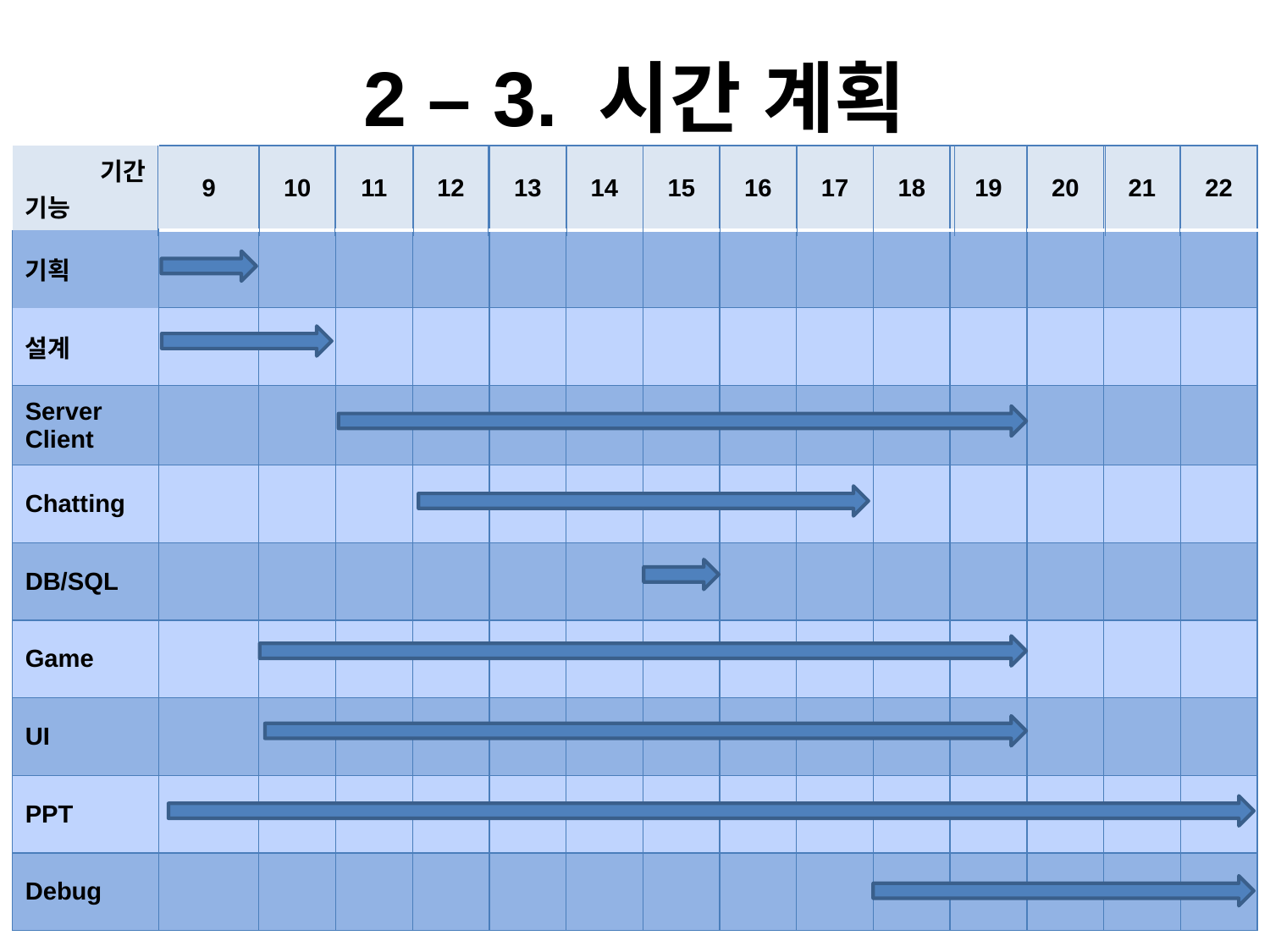

# 2 – 3. 시간 계획
| 기간 기능 | 9 | 10 | 11 | 12 | 13 | 14 | 15 | 16 | 17 | 18 | 19 | 20 | 21 | 22 |
| --- | --- | --- | --- | --- | --- | --- | --- | --- | --- | --- | --- | --- | --- | --- |
| 기획 |  |  |  |  |  |  |  |  |  |  |  |  |  |  |
| 설계 |  |  |  |  |  |  |  |  |  |  |  |  |  |  |
| Server Client |  |  |  |  |  |  |  |  |  |  |  |  |  |  |
| Chatting |  |  |  |  |  |  |  |  |  |  |  |  |  |  |
| DB/SQL |  |  |  |  |  |  |  |  |  |  |  |  |  |  |
| Game |  |  |  |  |  |  |  |  |  |  |  |  |  |  |
| UI |  |  |  |  |  |  |  |  |  |  |  |  |  |  |
| PPT |  |  |  |  |  |  |  |  |  |  |  |  |  |  |
| Debug |  |  |  |  |  |  |  |  |  |  |  |  |  |  |